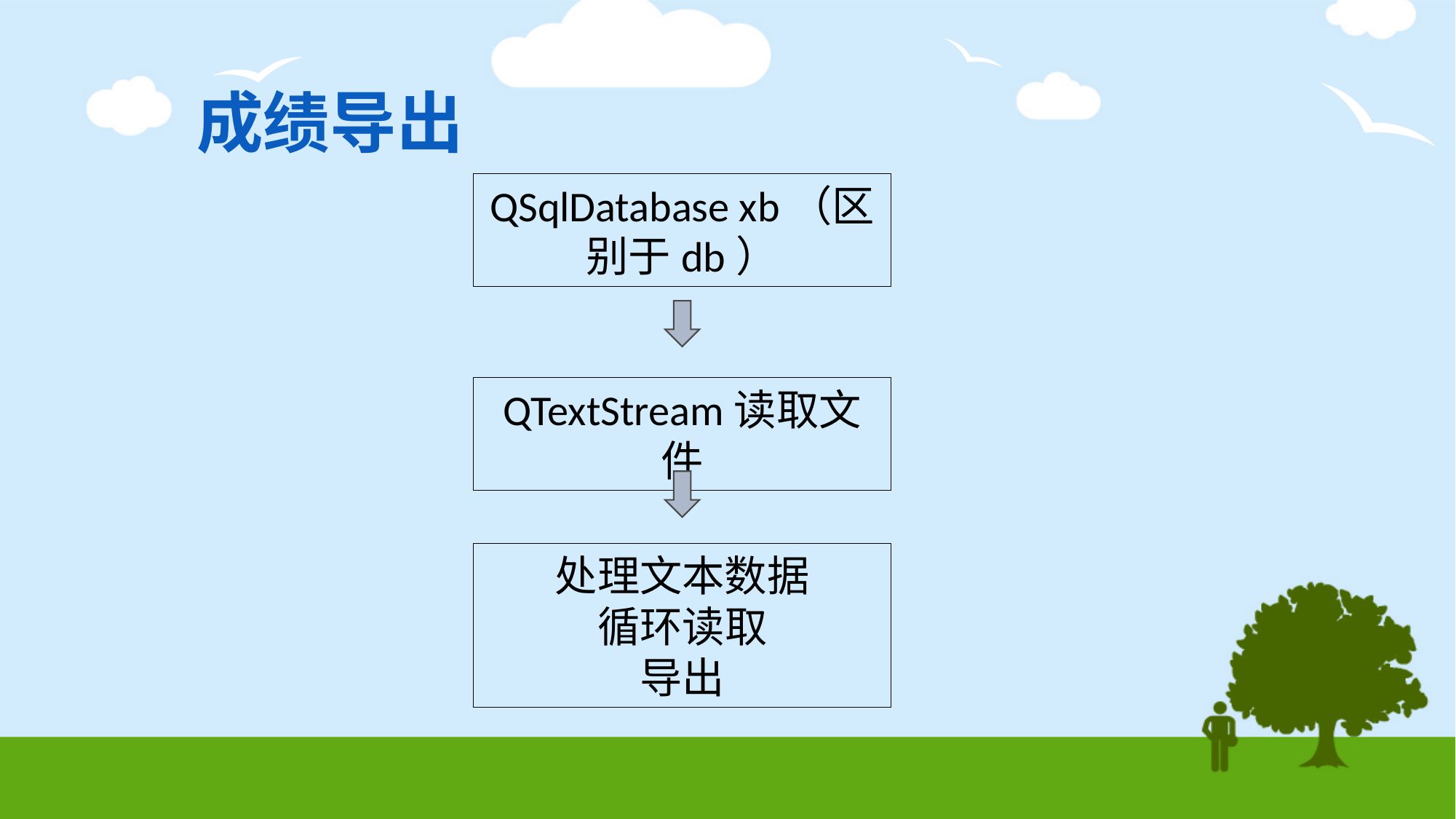

# 成绩导出
QSqlDatabase xb（区别于db）

QTextStream读取文件

处理文本数据
循环读取
导出